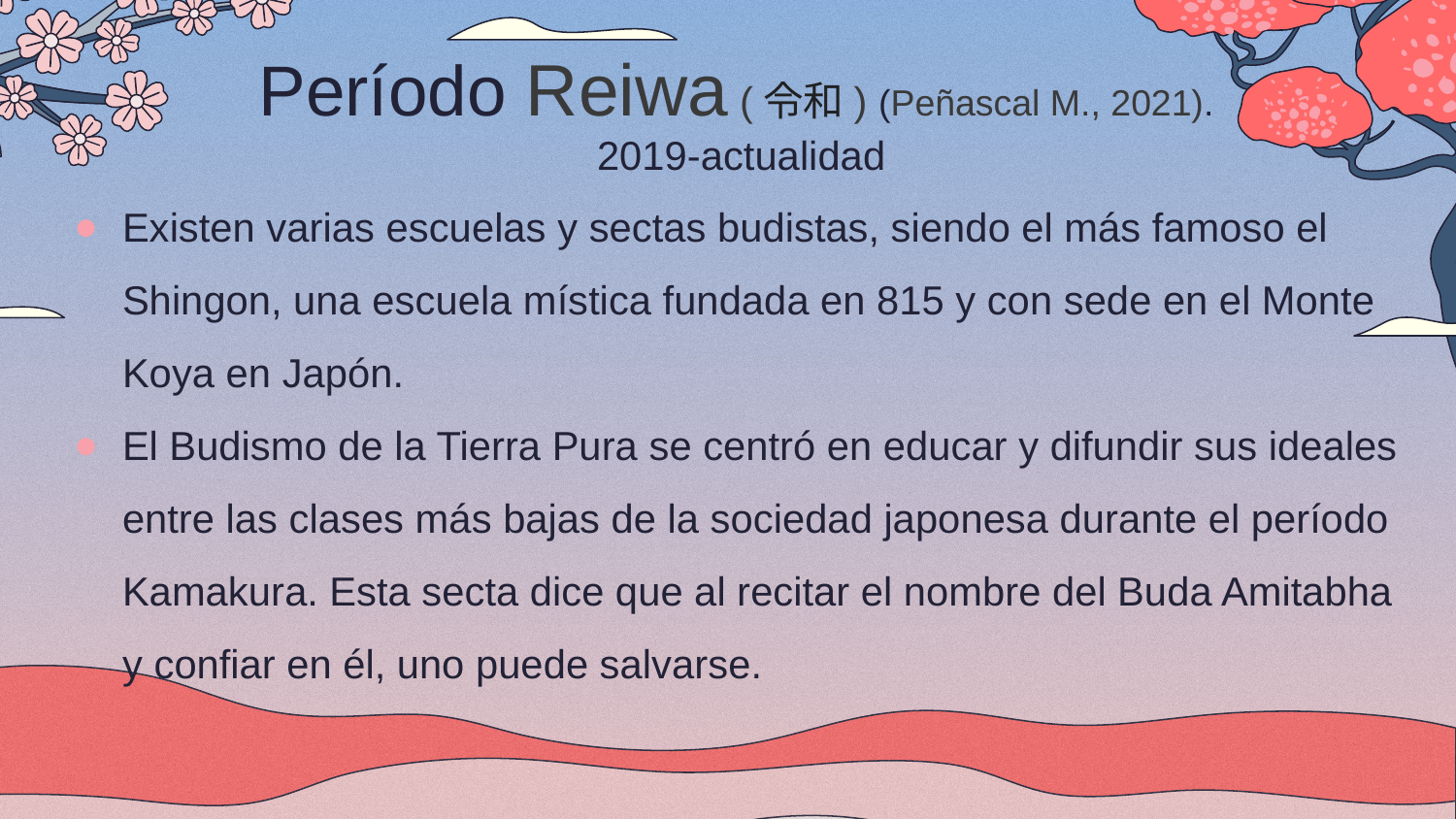

# Período Reiwa (令和) (Peñascal M., 2021). 2019-actualidad
Existen varias escuelas y sectas budistas, siendo el más famoso el Shingon, una escuela mística fundada en 815 y con sede en el Monte Koya en Japón.
El Budismo de la Tierra Pura se centró en educar y difundir sus ideales entre las clases más bajas de la sociedad japonesa durante el período Kamakura. Esta secta dice que al recitar el nombre del Buda Amitabha y confiar en él, uno puede salvarse.